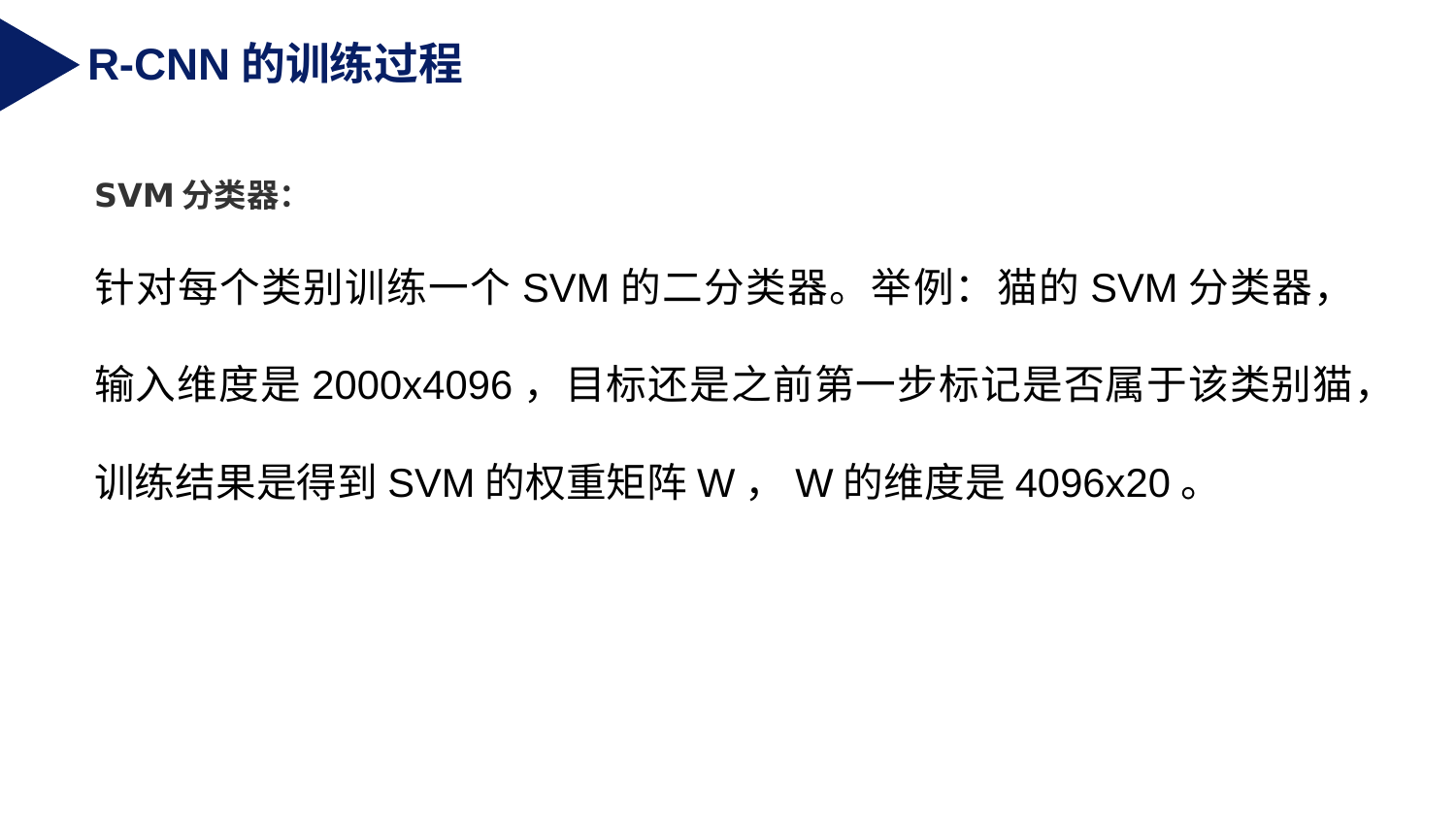

R-CNN的训练过程
SVM分类器：
针对每个类别训练一个SVM的二分类器。举例：猫的SVM分类器，输入维度是2000x4096，目标还是之前第一步标记是否属于该类别猫，训练结果是得到SVM的权重矩阵W，W的维度是4096x20。